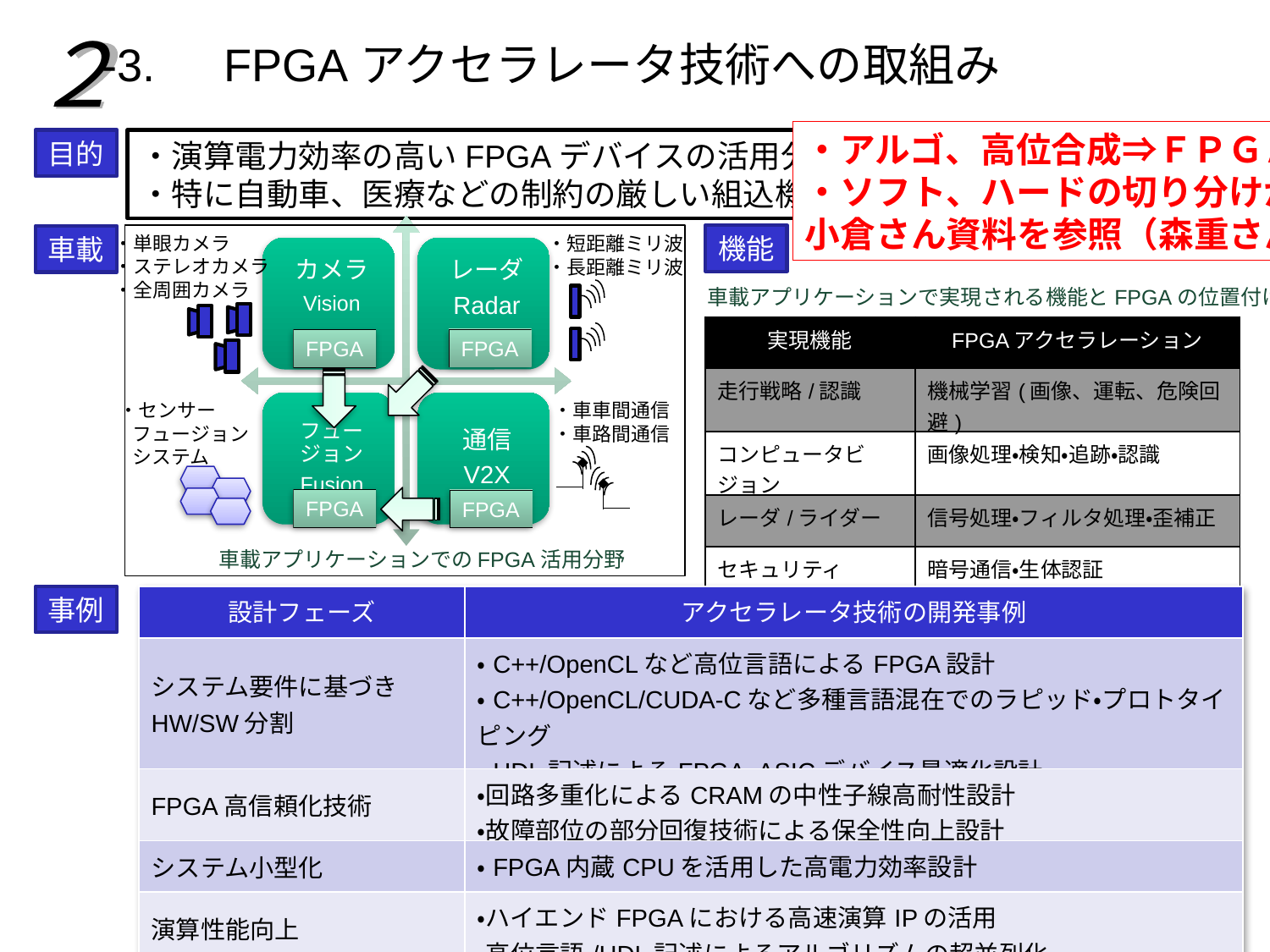

２
# -3.　FPGAアクセラレータ技術への取組み
・アルゴ、高位合成⇒ＦＰＧＡの工程
・ソフト、ハードの切り分けから実現
小倉さん資料を参照（森重さんから送付）
目的
・演算電力効率の高いFPGAデバイスの活用分野を拡大
・特に自動車、医療などの制約の厳しい組込機器をターゲット
カメラ
Vision
レーダ
Radar
フュージョン
Fusion
通信
V2X
・単眼カメラ
・ステレオカメラ
・全周囲カメラ
・短距離ミリ波
・長距離ミリ波

・センサー
  フュージョン
  システム
・車車間通信
・車路間通信

車載アプリケーションでのFPGA活用分野

機能
車載
車載アプリケーションで実現される機能とFPGAの位置付け
| 実現機能 | FPGAアクセラレーション |
| --- | --- |
| 走行戦略/認識 | 機械学習(画像、運転、危険回避) |
| コンピュータビジョン | 画像処理・検知・追跡・認識 |
| レーダ/ライダー | 信号処理・フィルタ処理・歪補正 |
| セキュリティ | 暗号通信・生体認証 |
FPGA
FPGA
FPGA
FPGA
事例
| 設計フェーズ | アクセラレータ技術の開発事例 |
| --- | --- |
| システム要件に基づきHW/SW分割 | ・C++/OpenCLなど高位言語によるFPGA設計 ・C++/OpenCL/CUDA-Cなど多種言語混在でのラピッド・プロトタイピング ・HDL記述によるFPGA, ASICデバイス最適化設計 |
| FPGA高信頼化技術 | ・回路多重化によるCRAMの中性子線高耐性設計 ・故障部位の部分回復技術による保全性向上設計 |
| システム小型化 | ・FPGA内蔵CPUを活用した高電力効率設計 |
| 演算性能向上 | ・ハイエンドFPGAにおける高速演算IPの活用 ・高位言語/HDL記述によるアルゴリズムの超並列化 |